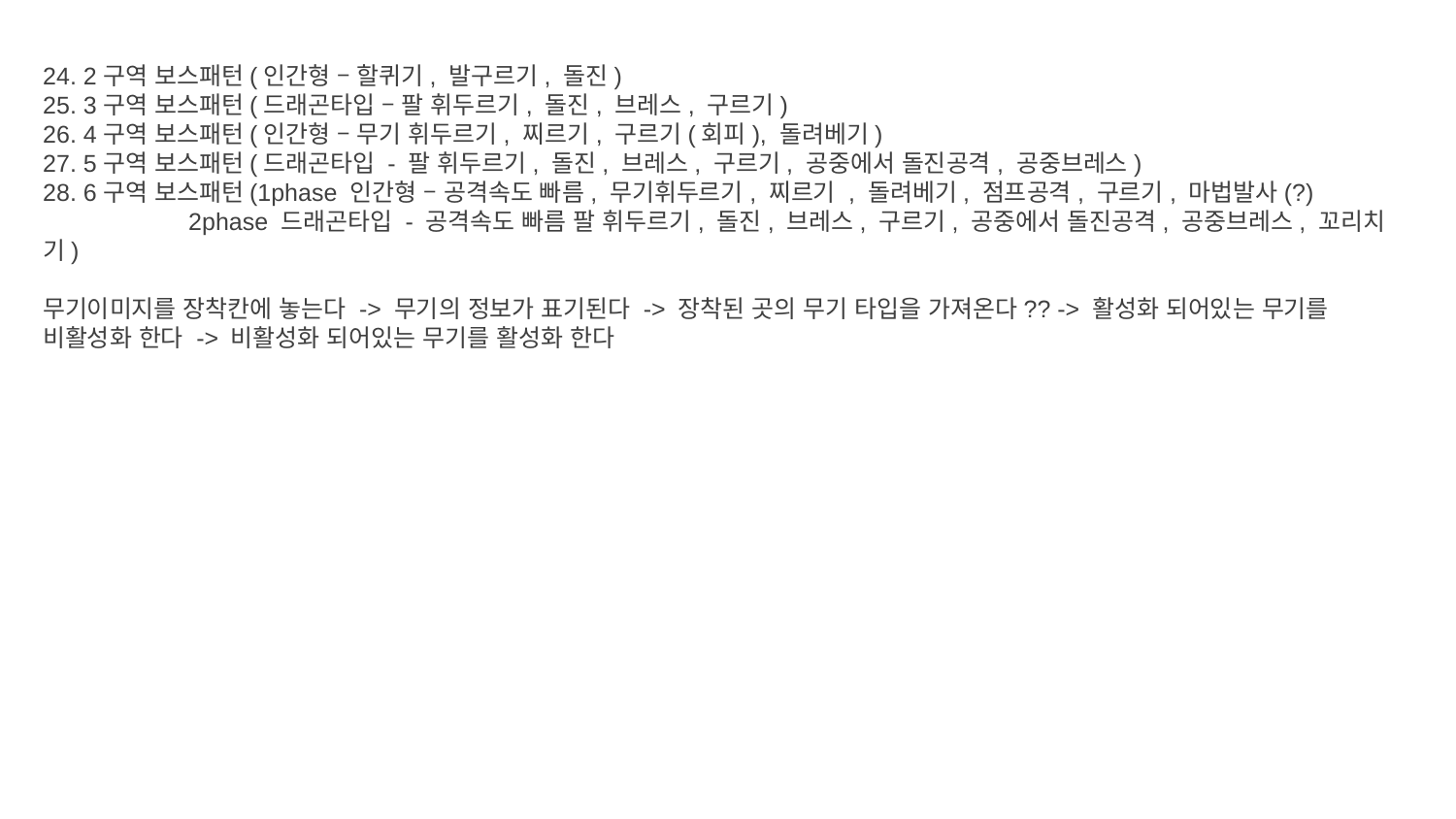

24. 2구역 보스패턴(인간형 – 할퀴기, 발구르기, 돌진)
25. 3구역 보스패턴(드래곤타입 – 팔 휘두르기, 돌진, 브레스, 구르기)
26. 4구역 보스패턴(인간형 – 무기 휘두르기, 찌르기, 구르기(회피), 돌려베기)
27. 5구역 보스패턴(드래곤타입 - 팔 휘두르기, 돌진, 브레스, 구르기, 공중에서 돌진공격, 공중브레스)
28. 6구역 보스패턴(1phase 인간형 – 공격속도 빠름, 무기휘두르기, 찌르기 , 돌려베기, 점프공격, 구르기, 마법발사(?)
	2phase 드래곤타입 - 공격속도 빠름 팔 휘두르기, 돌진, 브레스, 구르기, 공중에서 돌진공격, 공중브레스, 꼬리치기)

무기이미지를 장착칸에 놓는다 -> 무기의 정보가 표기된다 -> 장착된 곳의 무기 타입을 가져온다?? -> 활성화 되어있는 무기를 비활성화 한다 -> 비활성화 되어있는 무기를 활성화 한다